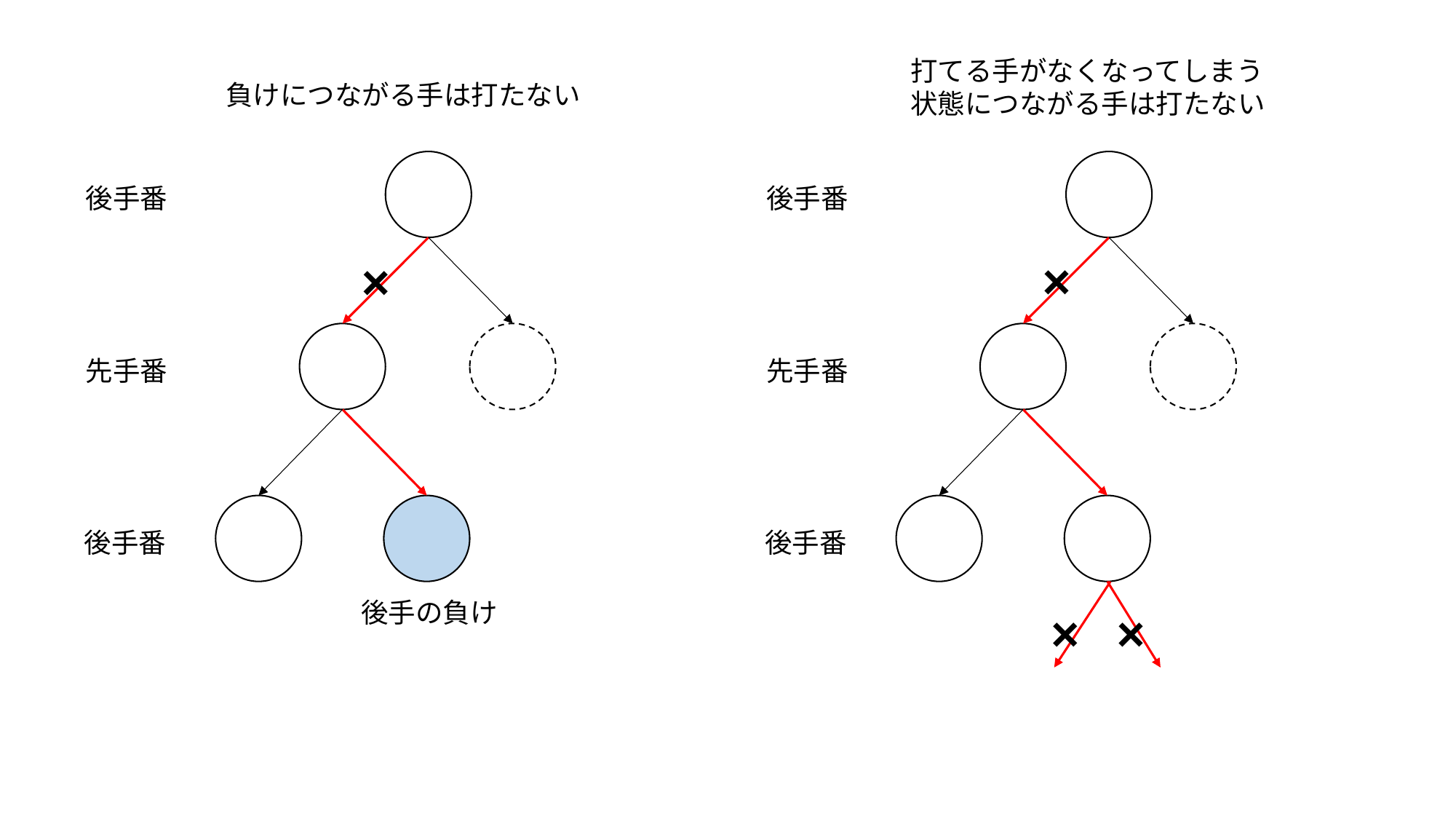

打てる手がなくなってしまう状態につながる手は打たない
負けにつながる手は打たない

後手番
後手番
×
×

先手番
先手番

後手番
後手番
後手の負け
×
×